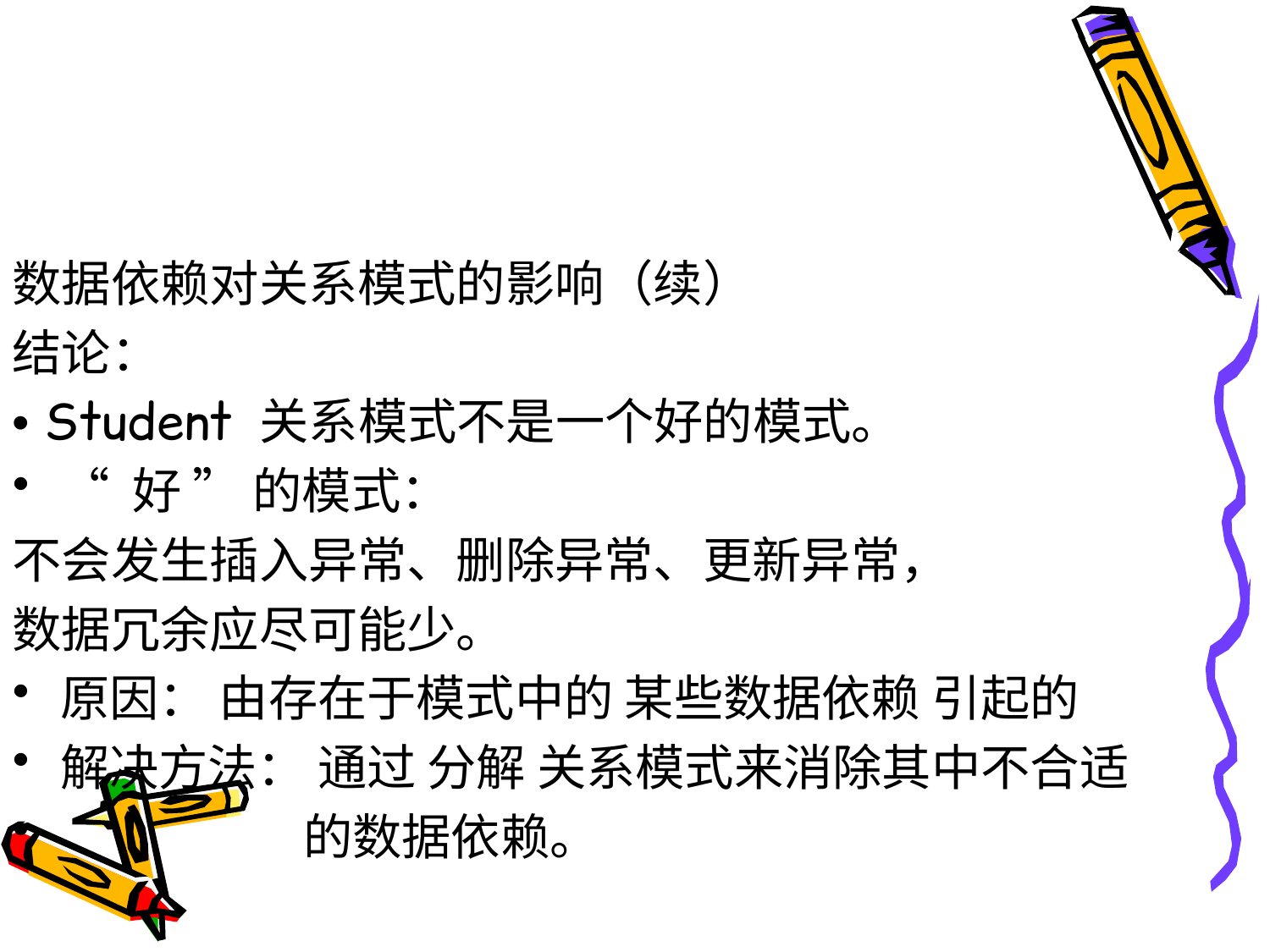

#
数据依赖对关系模式的影响（续）
结论：
• Student 关系模式不是一个好的模式。
“ 好 ” 的模式：
不会发生插入异常、删除异常、更新异常，
数据冗余应尽可能少。
原因： 由存在于模式中的 某些数据依赖 引起的
解决方法： 通过 分解 关系模式来消除其中不合适
                     的数据依赖。